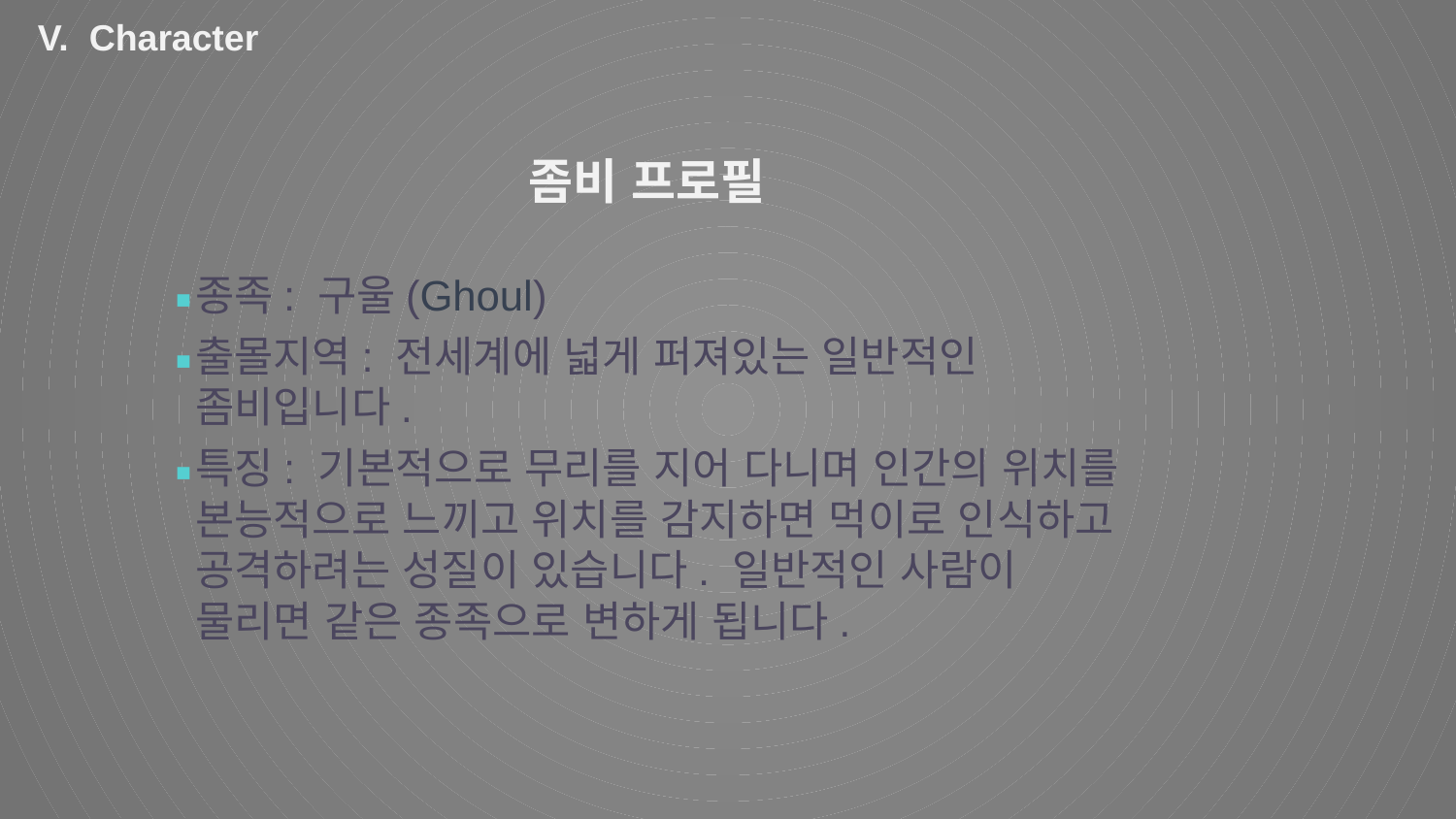

V.  Character
좀비 프로필
종족: 구울(Ghoul)
출몰지역: 전세계에 넓게 퍼져있는 일반적인 좀비입니다.
특징: 기본적으로 무리를 지어 다니며 인간의 위치를 본능적으로 느끼고 위치를 감지하면 먹이로 인식하고 공격하려는 성질이 있습니다. 일반적인 사람이 물리면 같은 종족으로 변하게 됩니다.